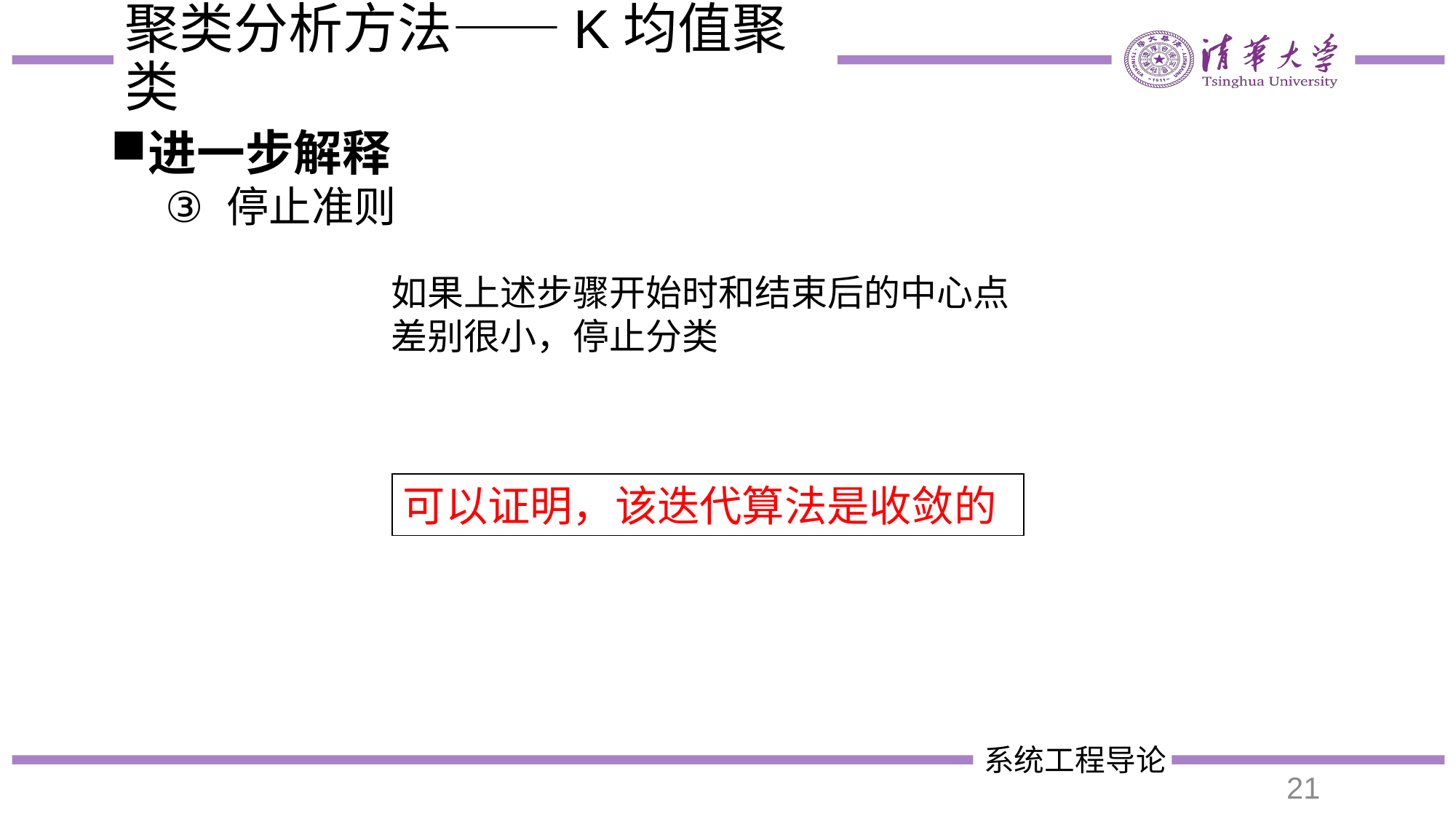

# 聚类分析方法——K均值聚类
进一步解释
停止准则

如果上述步骤开始时和结束后的中心点差别很小，停止分类
可以证明，该迭代算法是收敛的
21